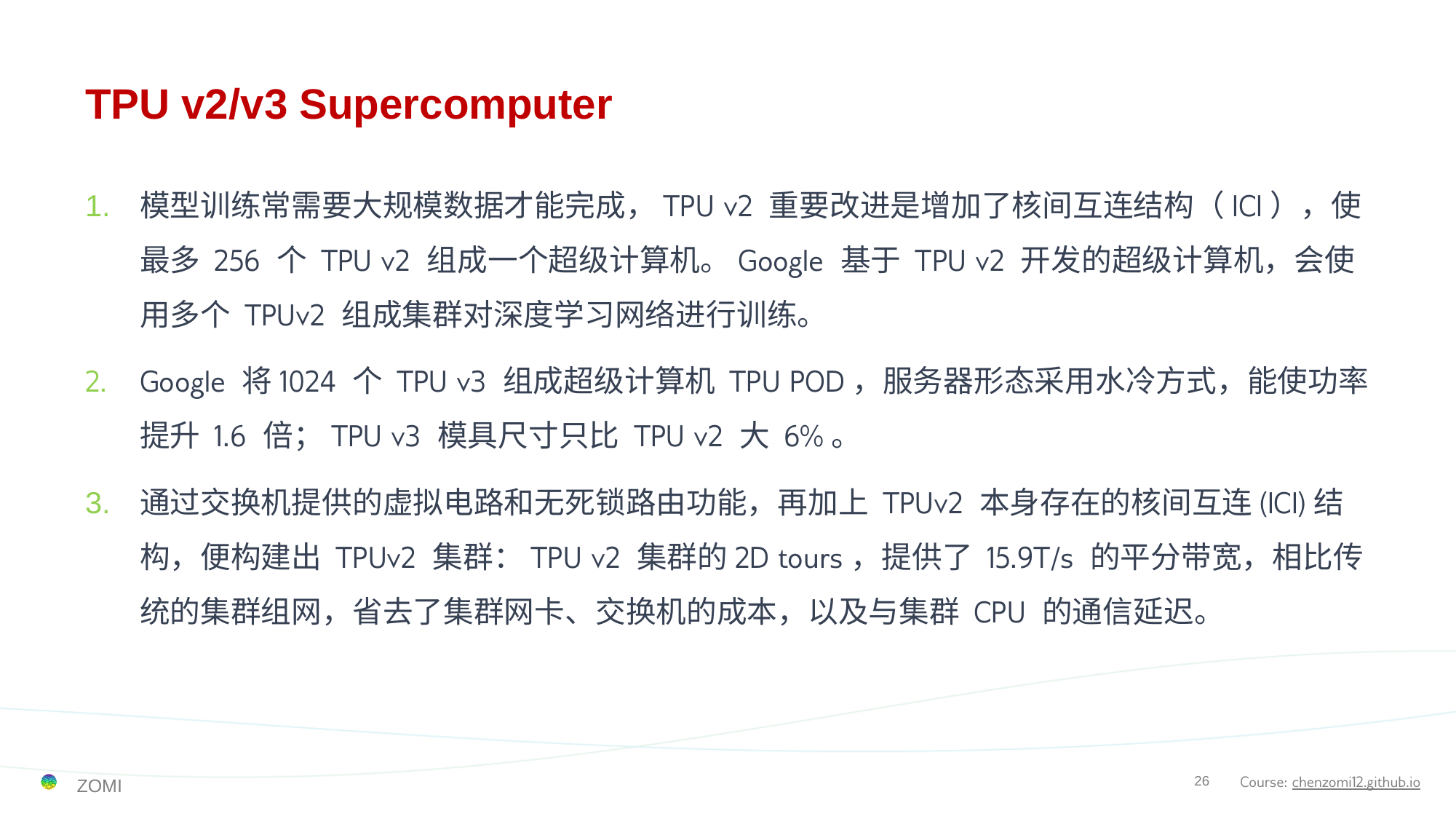

# TPU v2/v3 Supercomputer
模型训练常需要大规模数据才能完成，TPU v2 重要改进是增加了核间互连结构（ICI），使最多 256 个 TPU v2 组成一个超级计算机。Google 基于 TPU v2 开发的超级计算机，会使用多个 TPUv2 组成集群对深度学习网络进行训练。
Google 将1024 个 TPU v3 组成超级计算机 TPU POD，服务器形态采用水冷方式，能使功率提升 1.6 倍；TPU v3 模具尺寸只比 TPU v2 大 6%。
通过交换机提供的虚拟电路和无死锁路由功能，再加上 TPUv2 本身存在的核间互连(ICI)结构，便构建出 TPUv2 集群：TPU v2 集群的2D tours，提供了 15.9T/s 的平分带宽，相比传统的集群组网，省去了集群网卡、交换机的成本，以及与集群 CPU 的通信延迟。